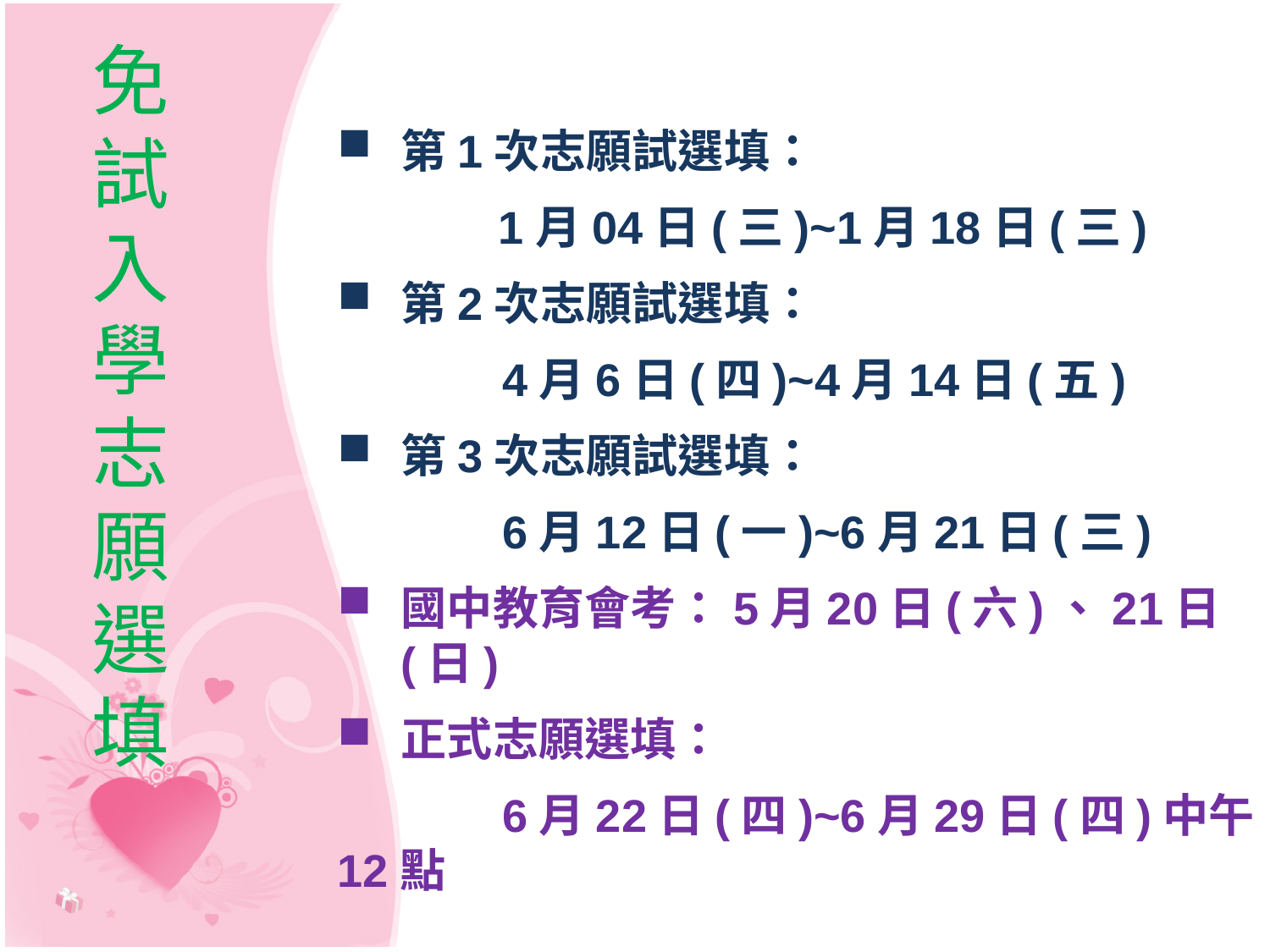

免試入學志願選填
第1次志願試選填：
   　      1月04日(三)~1月18日(三)
第2次志願試選填：
             4月6日(四)~4月14日(五)
第3次志願試選填：
             6月12日(一)~6月21日(三)
國中教育會考：5月20日(六)、21日(日)
正式志願選填：
             6月22日(四)~6月29日(四)中午12點